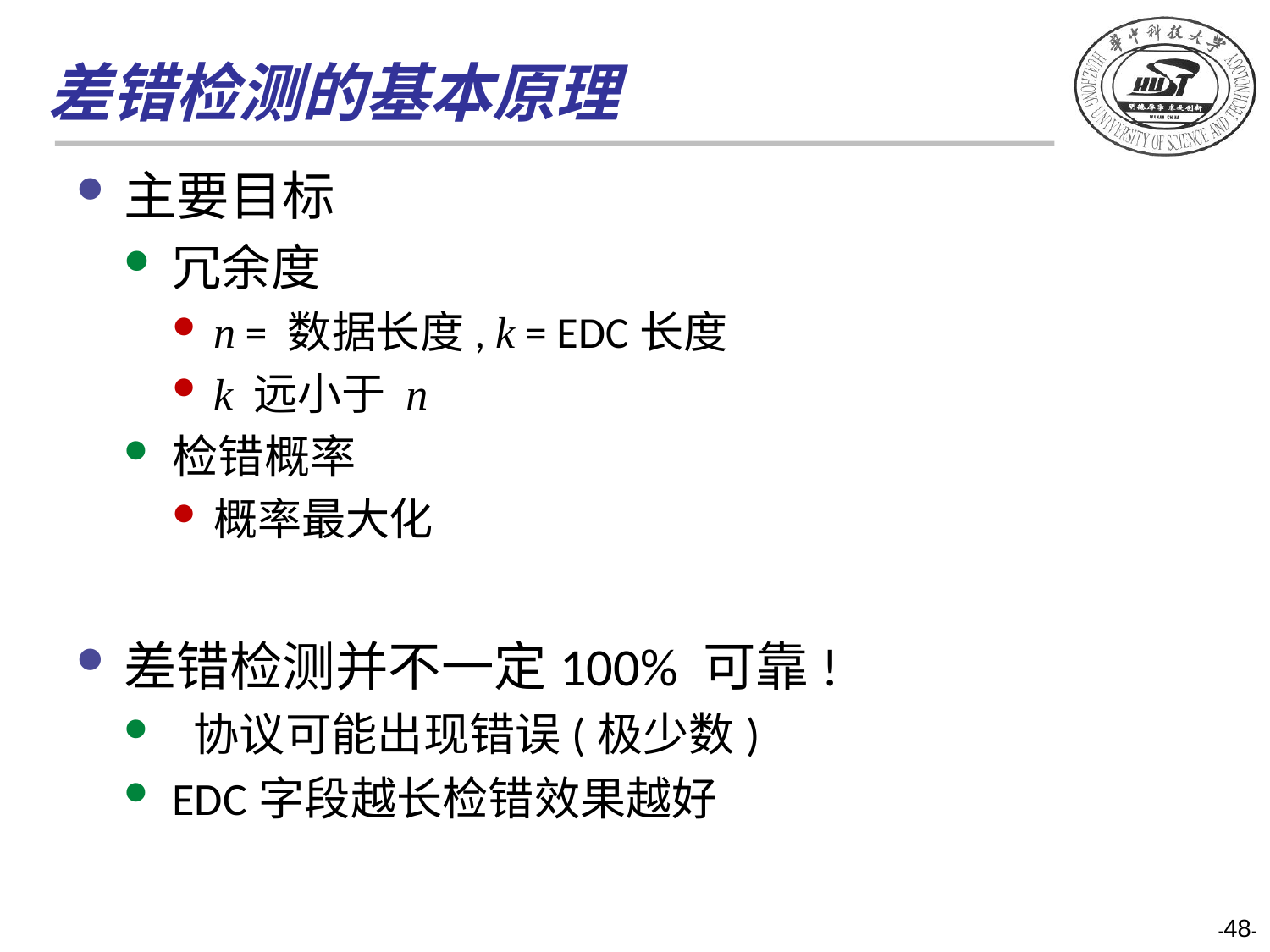

# 差错检测的基本原理
主要目标
冗余度
n = 数据长度, k = EDC长度
k 远小于 n
检错概率
概率最大化

差错检测并不一定100% 可靠!
 协议可能出现错误(极少数)
EDC字段越长检错效果越好
-48-